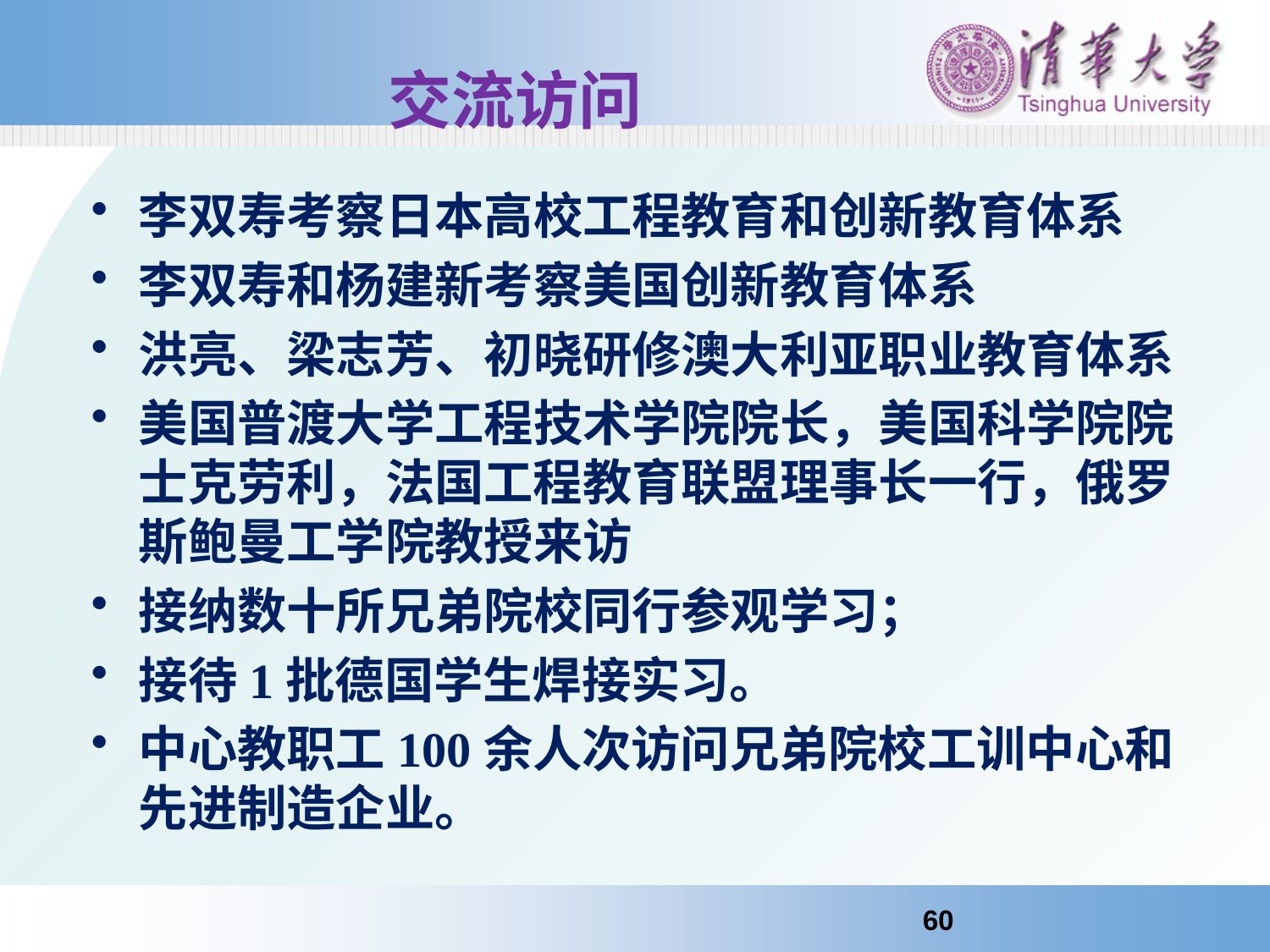

# 交流访问
李双寿考察日本高校工程教育和创新教育体系
李双寿和杨建新考察美国创新教育体系
洪亮、梁志芳、初晓研修澳大利亚职业教育体系
美国普渡大学工程技术学院院长，美国科学院院士克劳利，法国工程教育联盟理事长一行，俄罗斯鲍曼工学院教授来访
接纳数十所兄弟院校同行参观学习；
接待1批德国学生焊接实习。
中心教职工100余人次访问兄弟院校工训中心和先进制造企业。
60